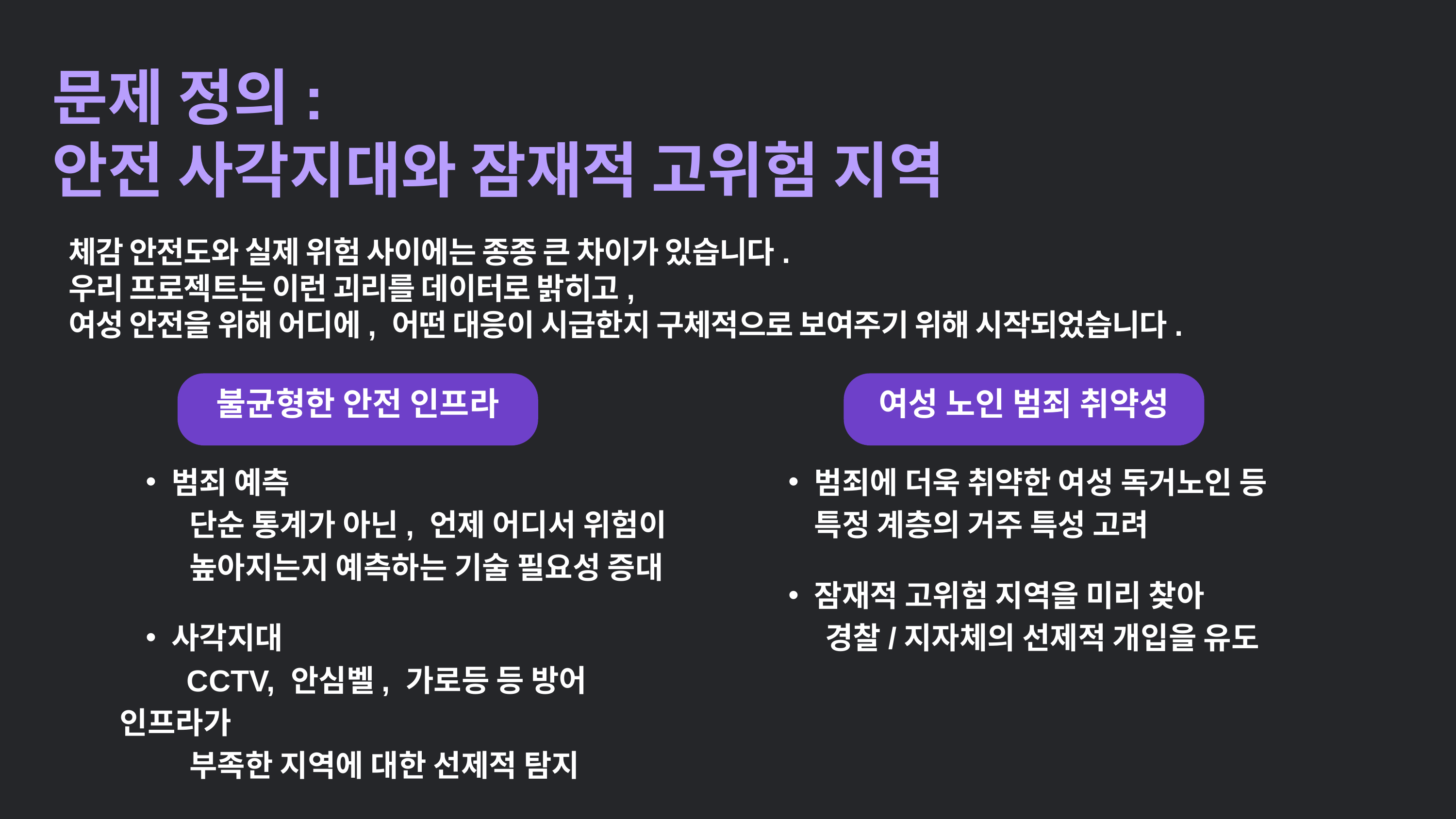

문제 정의:
안전 사각지대와 잠재적 고위험 지역
체감 안전도와 실제 위험 사이에는 종종 큰 차이가 있습니다.
우리 프로젝트는 이런 괴리를 데이터로 밝히고,
여성 안전을 위해 어디에, 어떤 대응이 시급한지 구체적으로 보여주기 위해 시작되었습니다.

불균형한 안전 인프라

여성 노인 범죄 취약성
범죄 예측
         단순 통계가 아닌, 언제 어디서 위험이
         높아지는지 예측하는 기술 필요성 증대

사각지대
        CCTV, 안심벨, 가로등 등 방어 인프라가
         부족한 지역에 대한 선제적 탐지

범죄에 더욱 취약한 여성 독거노인 등 특정 계층의 거주 특성 고려

잠재적 고위험 지역을 미리 찾아
        경찰/지자체의 선제적 개입을 유도